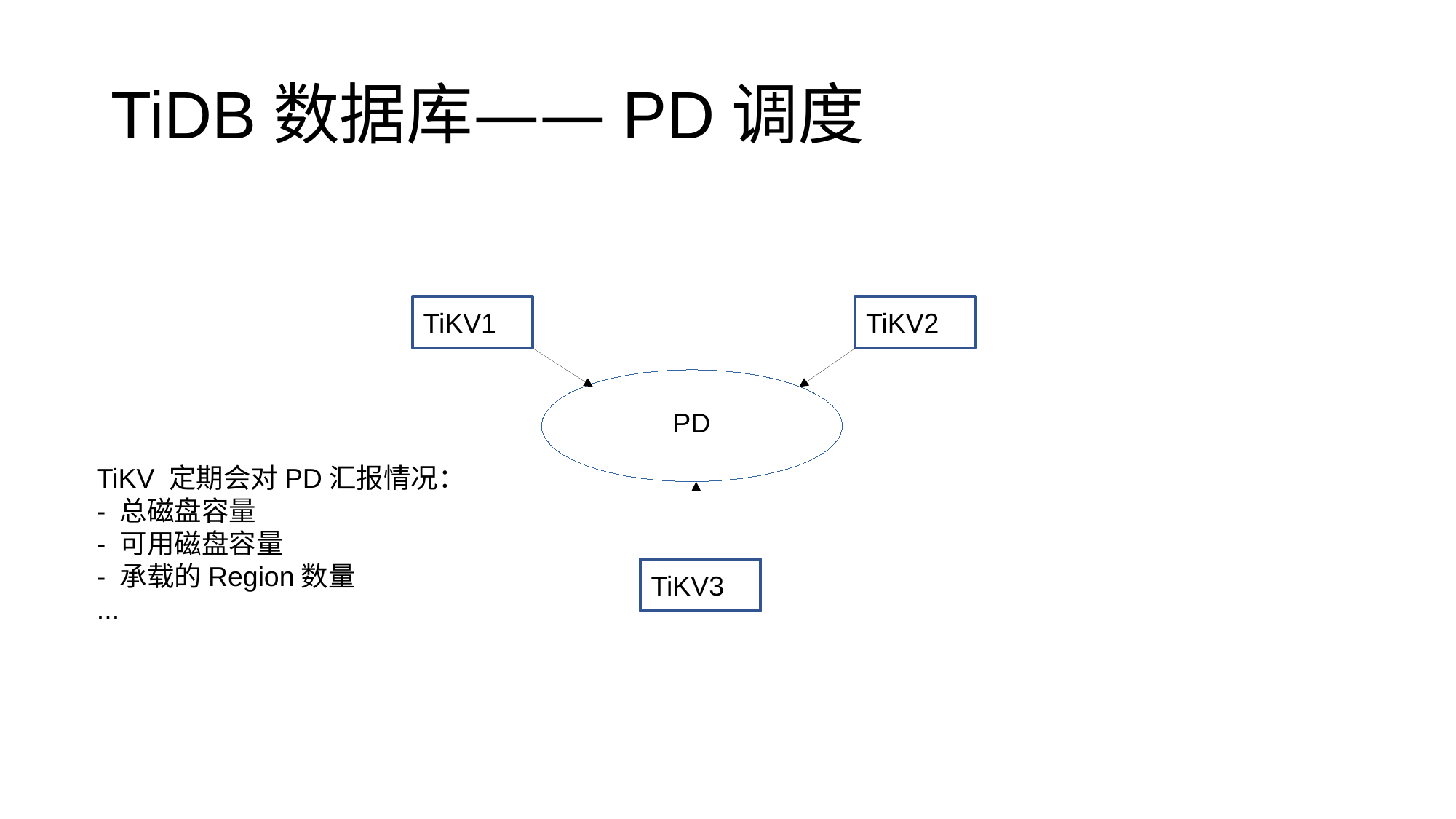

TiDB数据库——PD调度
TiKV1
TiKV2

PD
TiKV 定期会对PD汇报情况：
- 总磁盘容量
- 可用磁盘容量
- 承载的Region数量
...

TiKV3